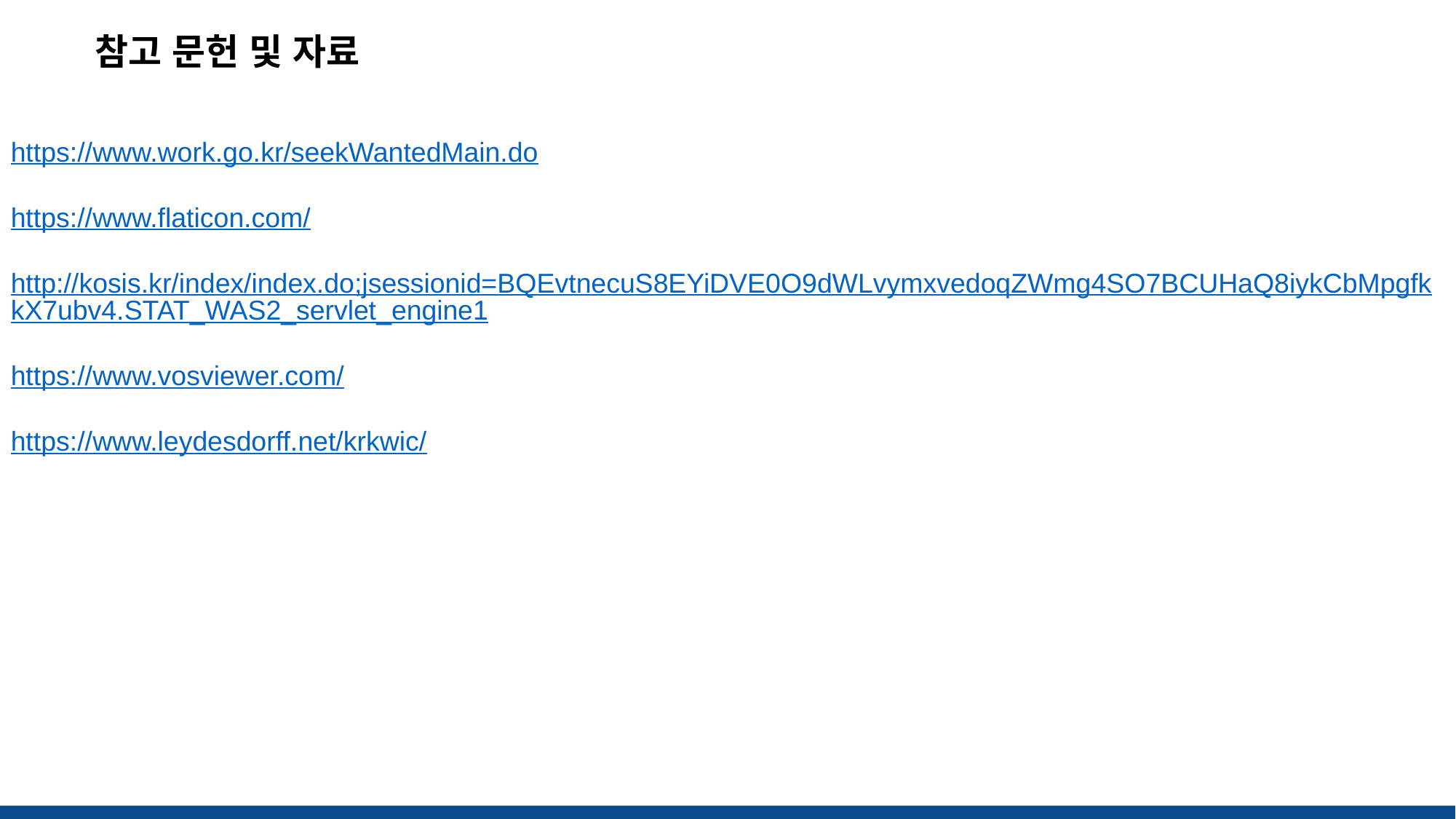

참고 문헌 및 자료
https://www.work.go.kr/seekWantedMain.do

https://www.flaticon.com/

http://kosis.kr/index/index.do;jsessionid=BQEvtnecuS8EYiDVE0O9dWLvymxvedoqZWmg4SO7BCUHaQ8iykCbMpgfkkX7ubv4.STAT_WAS2_servlet_engine1

https://www.vosviewer.com/

https://www.leydesdorff.net/krkwic/